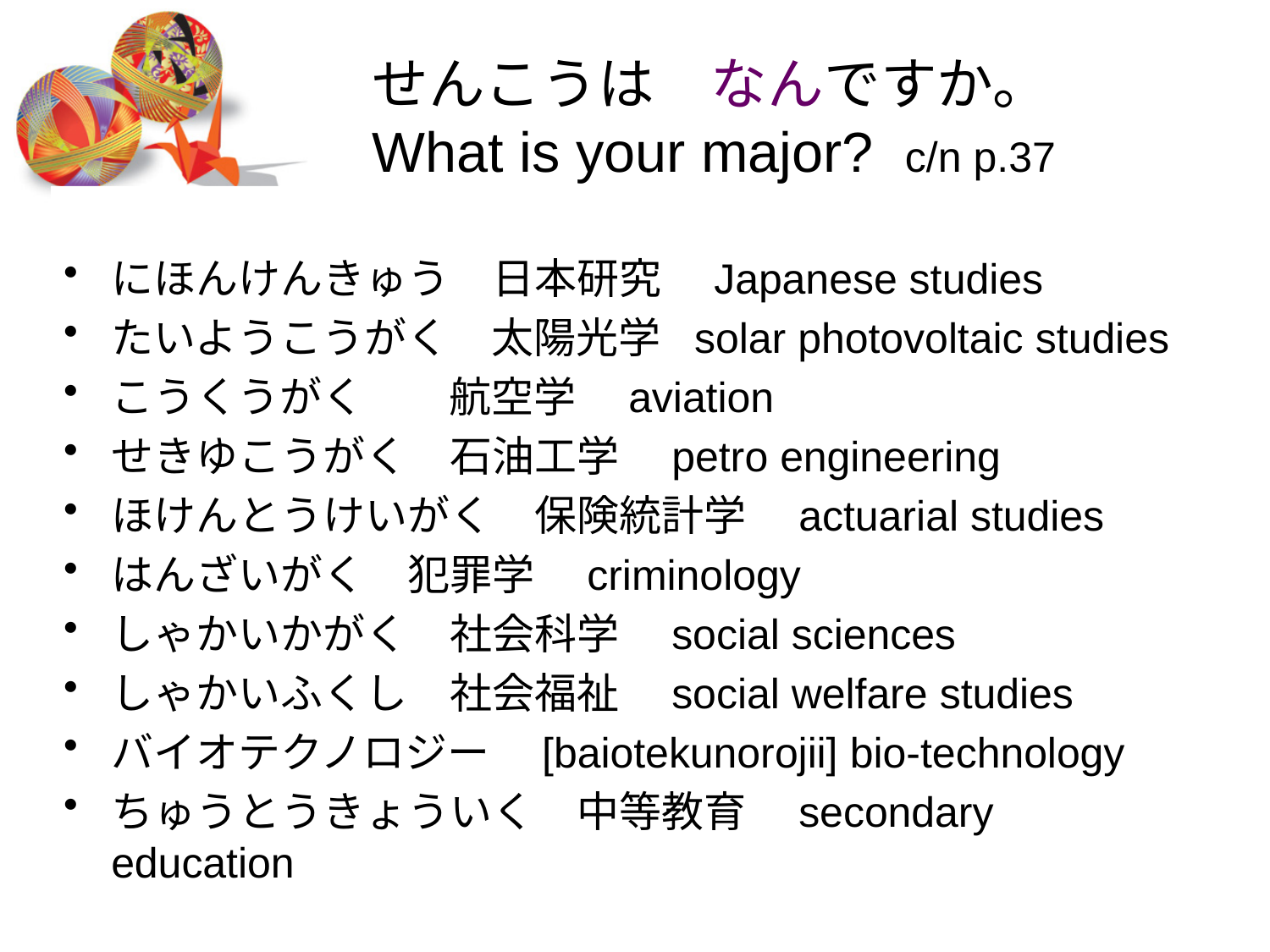

# せんこうは　なんですか。 What is your major?  c/n p.37

にほんけんきゅう　日本研究　Japanese studies
たいようこうがく　太陽光学  solar photovoltaic studies
こうくうがく　　航空学　aviation
せきゆこうがく　石油工学　petro engineering
ほけんとうけいがく　保険統計学　actuarial studies
はんざいがく　犯罪学　criminology
しゃかいかがく　社会科学　social sciences
しゃかいふくし　社会福祉　social welfare studies
バイオテクノロジー　[baiotekunorojii] bio-technology
ちゅうとうきょういく　中等教育　secondary education